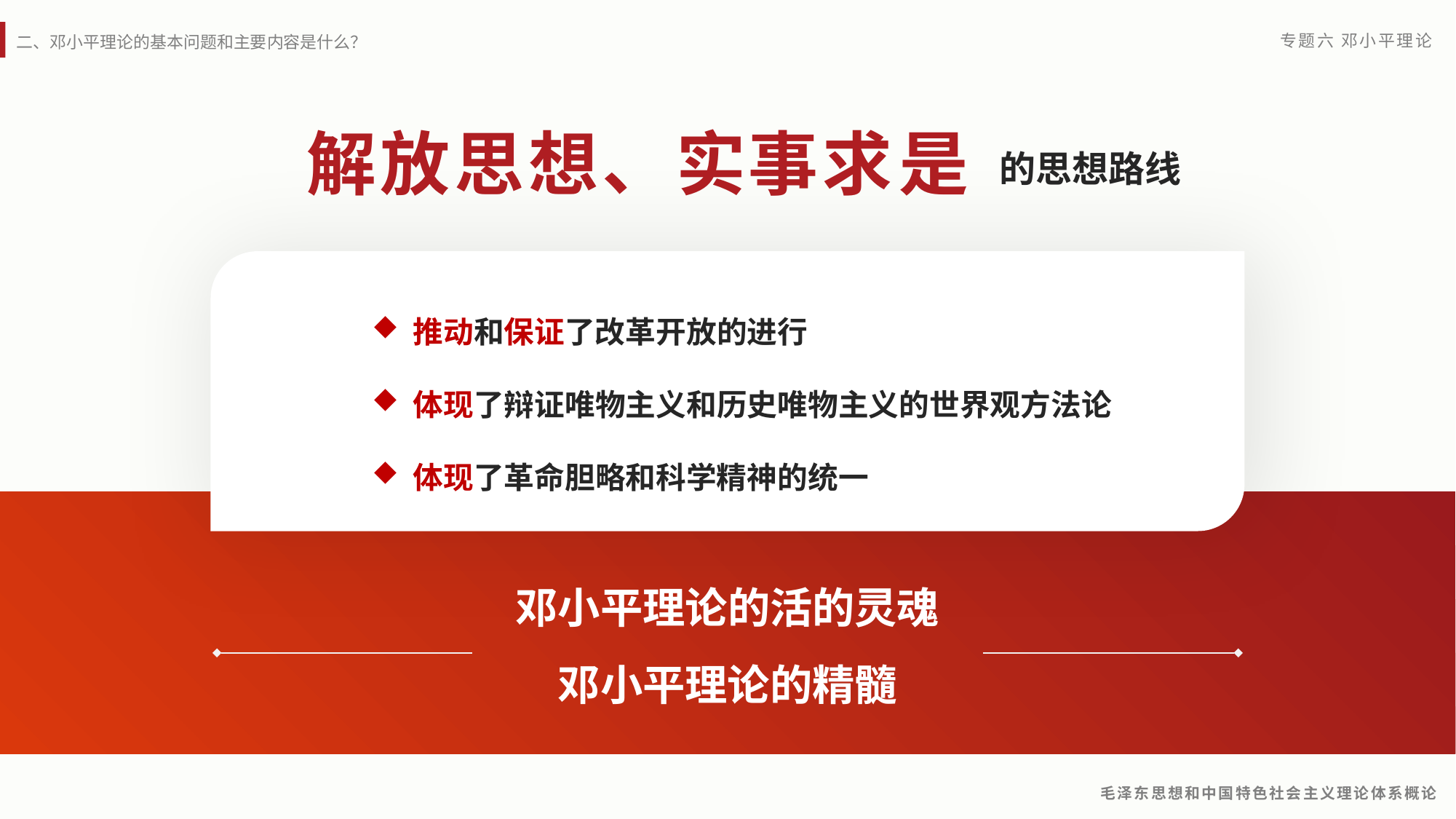

解放
思想
、实
事求
是
的思想路线

推动和保证了改革开放的进行
体现了辩证唯物主义和历史唯物主义的世界观方法论
体现了革命胆略和科学精神的统一

邓小平理论的活的灵魂
邓小平理论的精髓